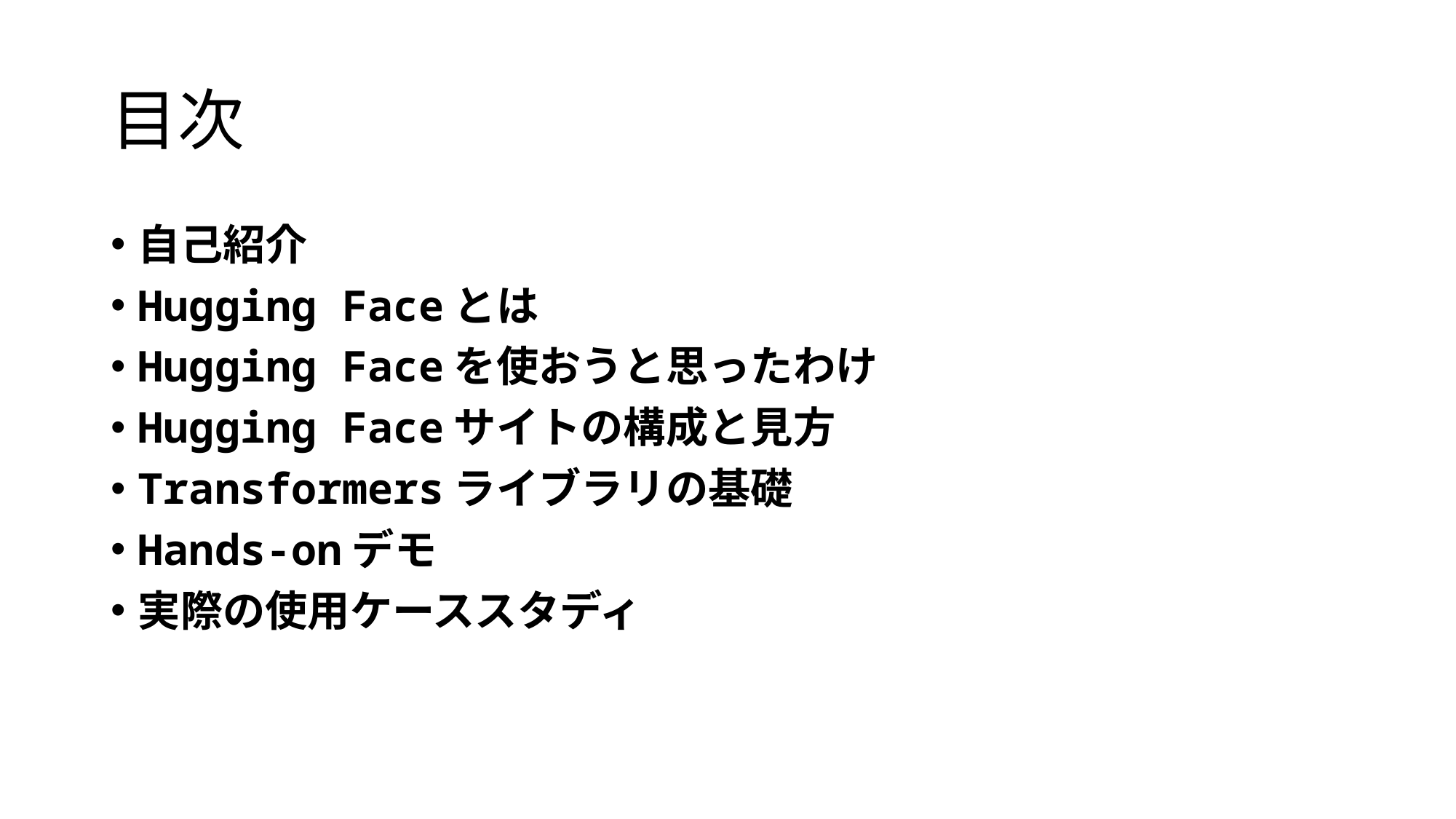

# 目次
自己紹介
Hugging Faceとは
Hugging Faceを使おうと思ったわけ
Hugging Faceサイトの構成と見方
Transformersライブラリの基礎
Hands-onデモ
実際の使用ケーススタディ